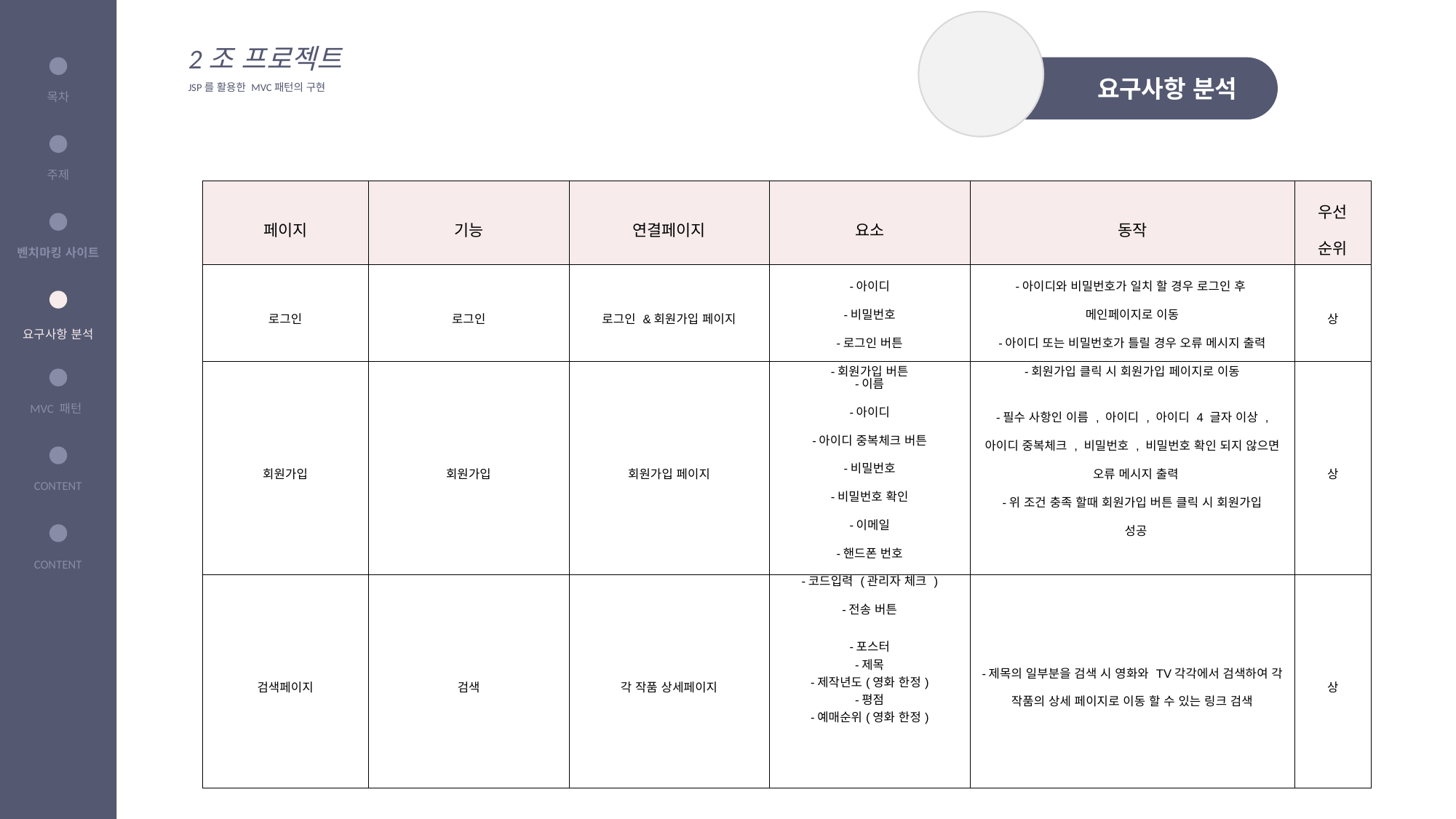

목차

주제

벤치마킹 사이트

요구사항 분석

CONTENT

CONTENT

2조 프로젝트
JSP를 활용한 MVC패턴의 구현

                  요구사항 분석
목차

주제
| 페이지 | 기능 | 연결페이지 | 요소 | 동작 | 우선 순위 |
| --- | --- | --- | --- | --- | --- |
| 로그인 | 로그인 | 로그인 &회원가입 페이지 | -아이디 -비밀번호 -로그인 버튼 -회원가입 버튼 | -아이디와 비밀번호가 일치 할 경우 로그인 후 메인페이지로 이동 -아이디 또는 비밀번호가 틀릴 경우 오류 메시지 출력 -회원가입 클릭 시 회원가입 페이지로 이동 | 상 |
| 회원가입 | 회원가입 | 회원가입 페이지 | -이름 -아이디 -아이디 중복체크 버튼 -비밀번호 -비밀번호 확인 -이메일 -핸드폰 번호 -코드입력 (관리자 체크 ) -전송 버튼 | -필수 사항인 이름 , 아이디 , 아이디 4 글자 이상 , 아이디 중복체크 , 비밀번호 , 비밀번호 확인 되지 않으면 오류 메시지 출력 -위 조건 충족 할때 회원가입 버튼 클릭 시 회원가입 성공 | 상 |
| 검색페이지 | 검색 | 각 작품 상세페이지 | -포스터 -제목 -제작년도(영화 한정) -평점 -예매순위(영화 한정) | -제목의 일부분을 검색 시 영화와 TV각각에서 검색하여 각 작품의 상세 페이지로 이동 할 수 있는 링크 검색 | 상 |

벤치마킹 사이트

CONTENT

CONTENT
MVC 패턴

CONTENT

CONTENT